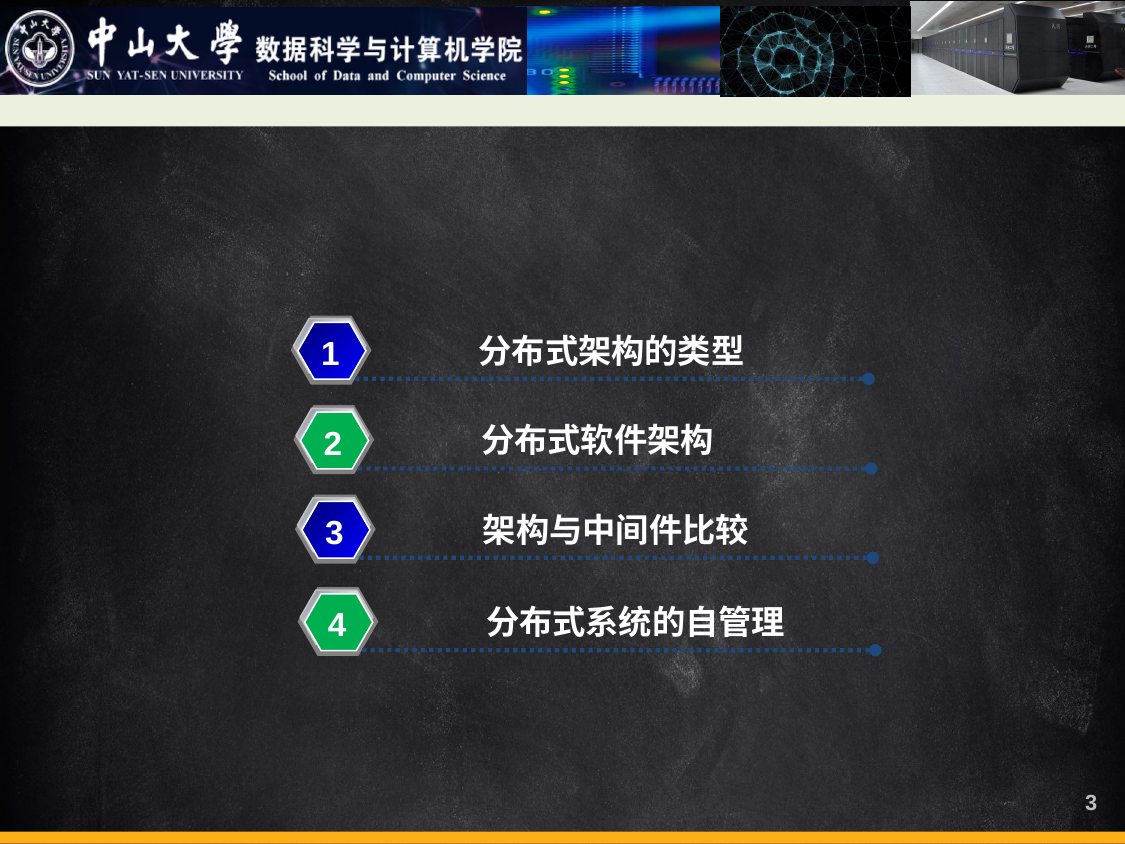

分布式架构的类型
1

分布式软件架构
2

架构与中间件比较
3

分布式系统的自管理
4